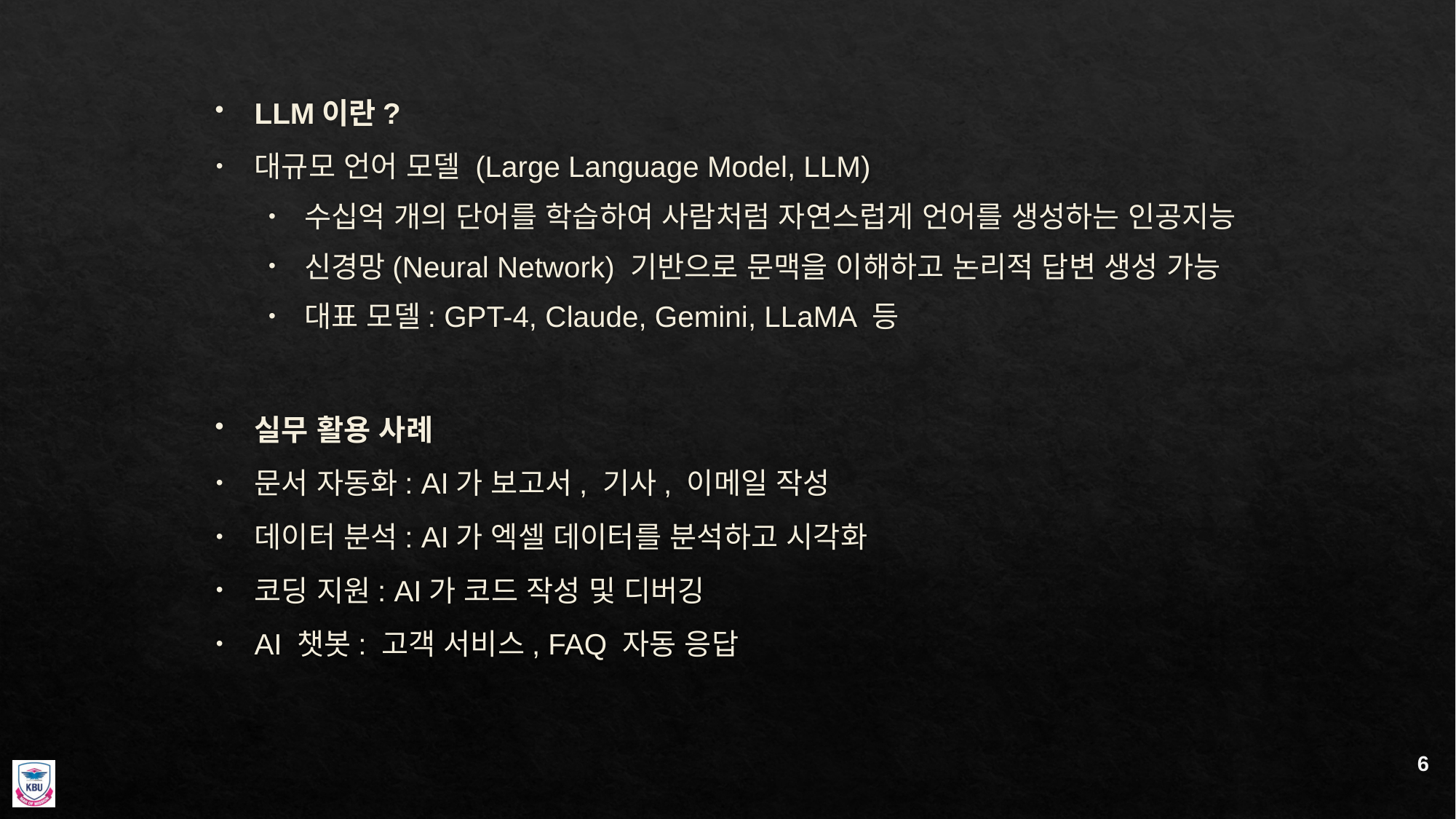

LLM이란?
대규모 언어 모델 (Large Language Model, LLM)
수십억 개의 단어를 학습하여 사람처럼 자연스럽게 언어를 생성하는 인공지능
신경망(Neural Network) 기반으로 문맥을 이해하고 논리적 답변 생성 가능
대표 모델: GPT-4, Claude, Gemini, LLaMA 등

실무 활용 사례
문서 자동화: AI가 보고서, 기사, 이메일 작성
데이터 분석: AI가 엑셀 데이터를 분석하고 시각화
코딩 지원: AI가 코드 작성 및 디버깅
AI 챗봇: 고객 서비스, FAQ 자동 응답
6